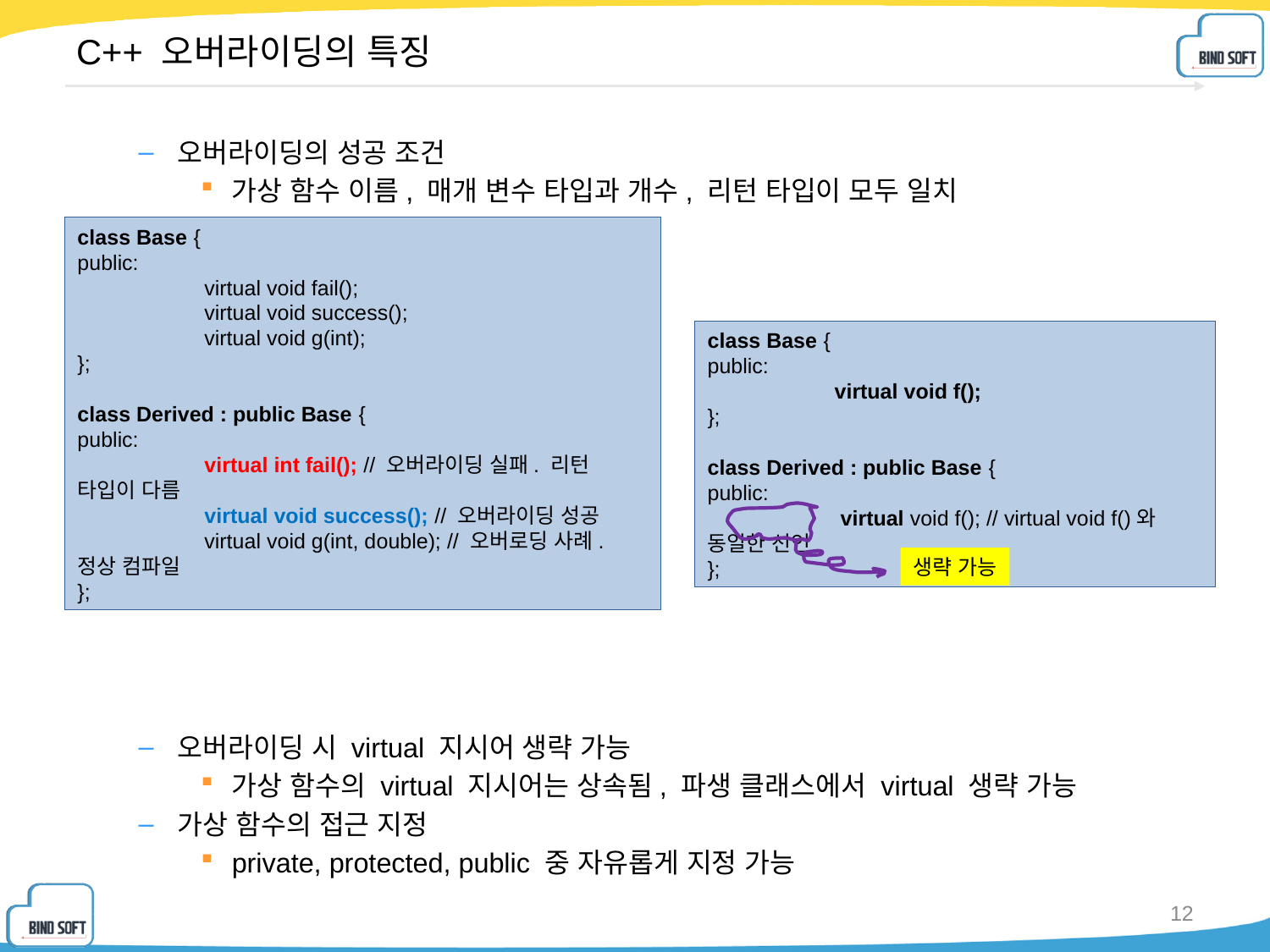

# C++ 오버라이딩의 특징
오버라이딩의 성공 조건
가상 함수 이름, 매개 변수 타입과 개수, 리턴 타입이 모두 일치

오버라이딩 시 virtual 지시어 생략 가능
가상 함수의 virtual 지시어는 상속됨, 파생 클래스에서 virtual 생략 가능
가상 함수의 접근 지정
private, protected, public 중 자유롭게 지정 가능
class Base {
public:
	virtual void fail();
	virtual void success();
	virtual void g(int);
};

class Derived : public Base {
public:
	virtual int fail(); // 오버라이딩 실패. 리턴 타입이 다름
	virtual void success(); // 오버라이딩 성공
	virtual void g(int, double); // 오버로딩 사례. 정상 컴파일
};
class Base {
public:
	virtual void f();
};

class Derived : public Base {
public:
	 virtual void f(); // virtual void f()와 동일한 선언
};

생략 가능
12